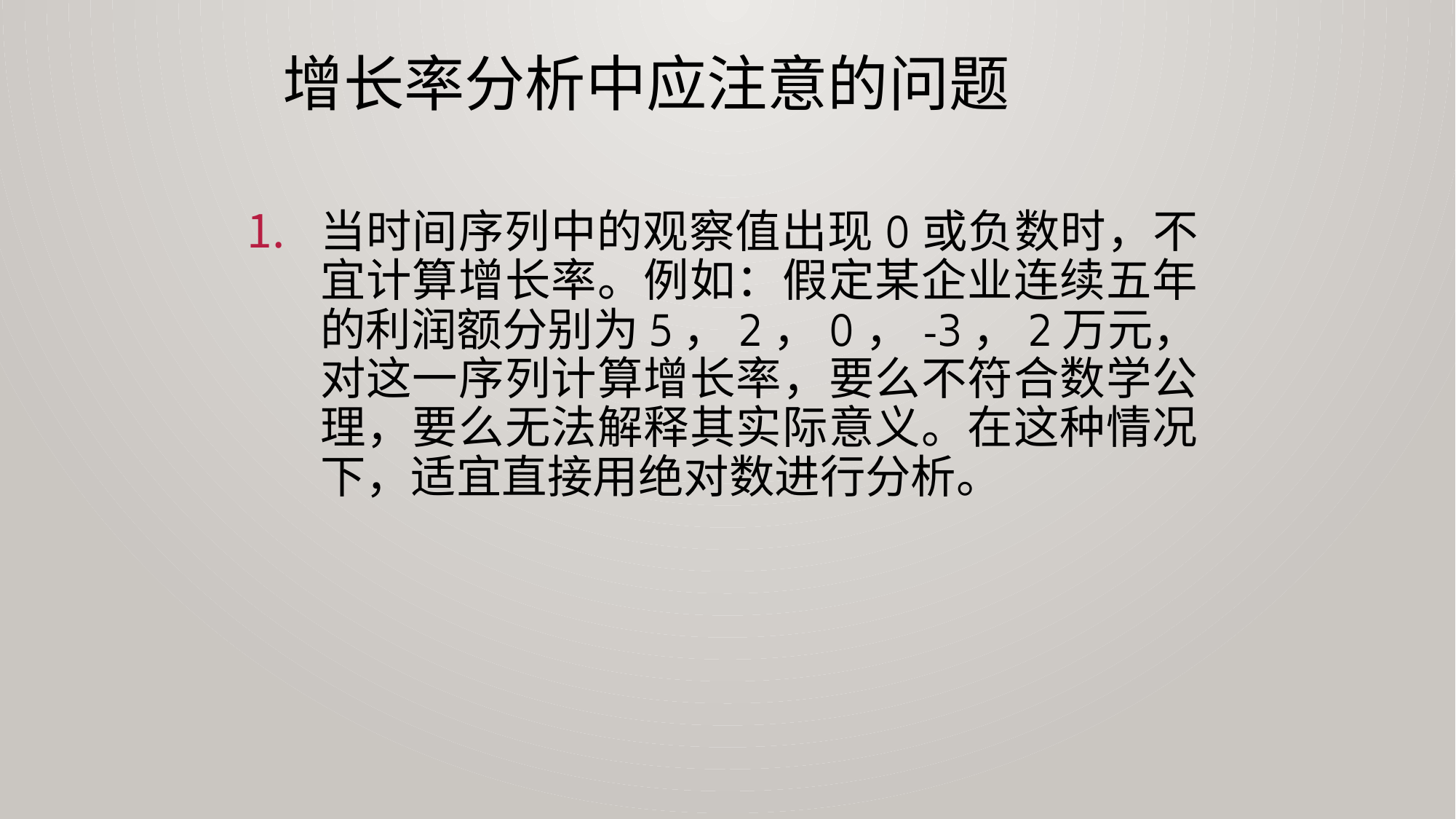

# 增长率分析中应注意的问题
当时间序列中的观察值出现0或负数时，不宜计算增长率。例如：假定某企业连续五年的利润额分别为5，2，0，-3，2万元，对这一序列计算增长率，要么不符合数学公理，要么无法解释其实际意义。在这种情况下，适宜直接用绝对数进行分析。